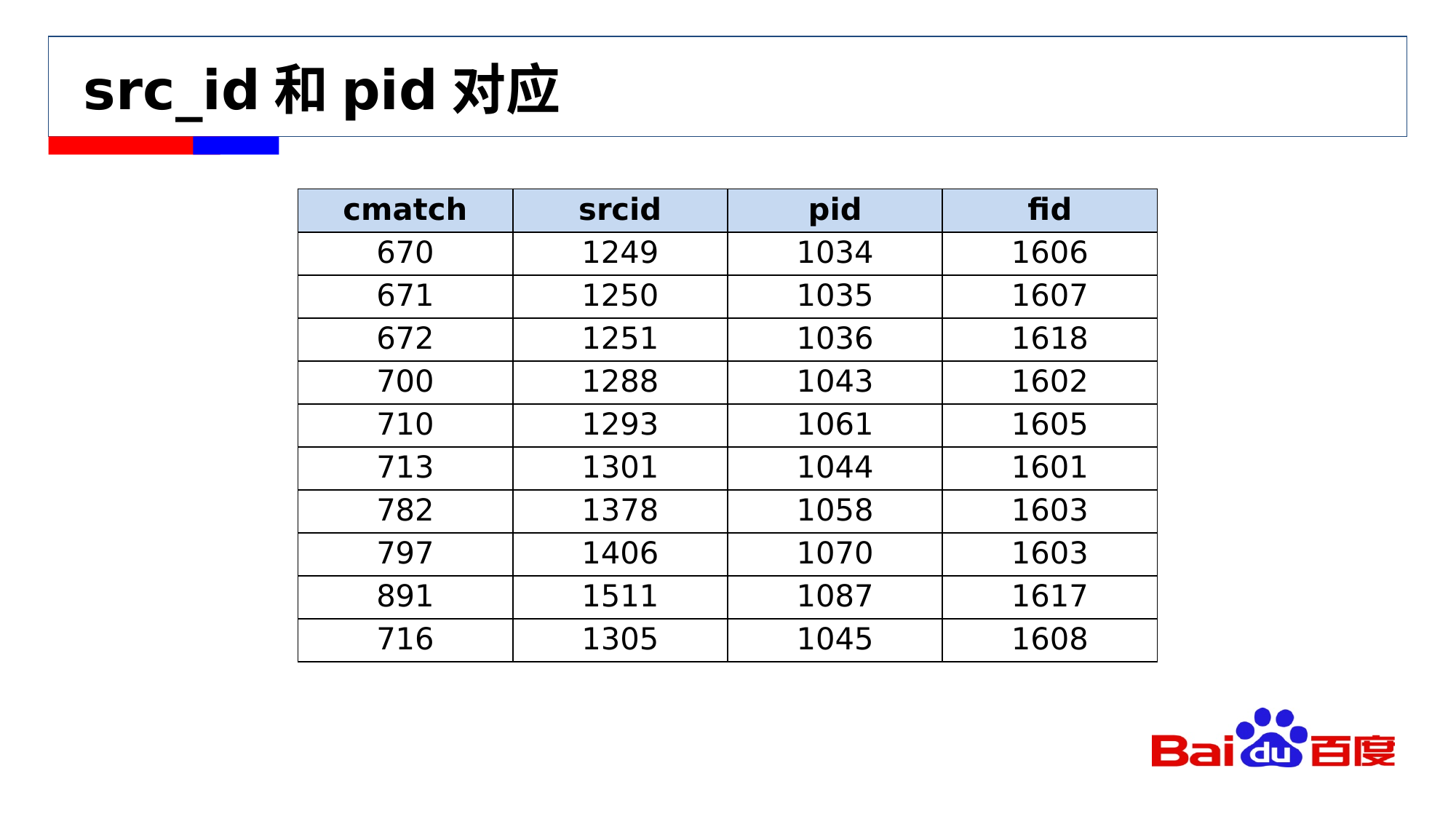

# src_id和pid对应
| cmatch | srcid | pid | fid |
| --- | --- | --- | --- |
| 670 | 1249 | 1034 | 1606 |
| 671 | 1250 | 1035 | 1607 |
| 672 | 1251 | 1036 | 1618 |
| 700 | 1288 | 1043 | 1602 |
| 710 | 1293 | 1061 | 1605 |
| 713 | 1301 | 1044 | 1601 |
| 782 | 1378 | 1058 | 1603 |
| 797 | 1406 | 1070 | 1603 |
| 891 | 1511 | 1087 | 1617 |
| 716 | 1305 | 1045 | 1608 |